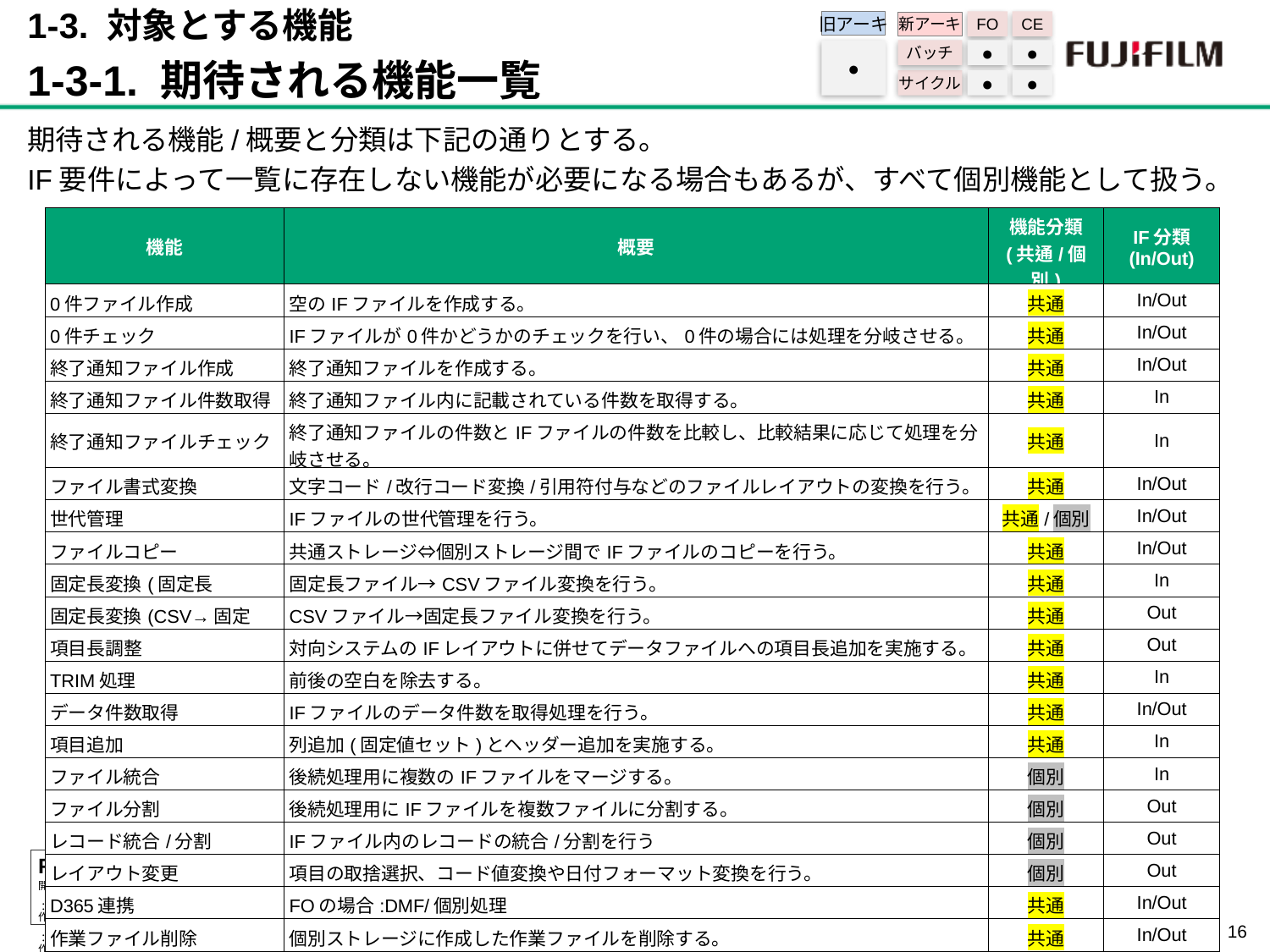

1-3. 対象とする機能
1-3-1. 期待される機能一覧
旧アーキ
FO
CE
新アーキ
バッチ
●
●
サイクル
●
●
●
期待される機能/概要と分類は下記の通りとする。
IF要件によって一覧に存在しない機能が必要になる場合もあるが、すべて個別機能として扱う。
| 機能 | 概要 | 機能分類 (共通/個別) | IF分類 (In/Out) |
| --- | --- | --- | --- |
| 0件ファイル作成 | 空のIFファイルを作成する。 | 共通 | In/Out |
| 0件チェック | IFファイルが0件かどうかのチェックを行い、0件の場合には処理を分岐させる。 | 共通 | In/Out |
| 終了通知ファイル作成 | 終了通知ファイルを作成する。 | 共通 | In/Out |
| 終了通知ファイル件数取得 | 終了通知ファイル内に記載されている件数を取得する。 | 共通 | In |
| 終了通知ファイルチェック | 終了通知ファイルの件数とIFファイルの件数を比較し、比較結果に応じて処理を分岐させる。 | 共通 | In |
| ファイル書式変換 | 文字コード/改行コード変換/引用符付与などのファイルレイアウトの変換を行う。 | 共通 | In/Out |
| 世代管理 | IFファイルの世代管理を行う。 | 共通/個別 | In/Out |
| ファイルコピー | 共通ストレージ⇔個別ストレージ間でIFファイルのコピーを行う。 | 共通 | In/Out |
| 固定長変換(固定長→CSV) | 固定長ファイル→CSVファイル変換を行う。 | 共通 | In |
| 固定長変換(CSV→固定長) | CSVファイル→固定長ファイル変換を行う。 | 共通 | Out |
| 項目長調整 | 対向システムのIFレイアウトに併せてデータファイルへの項目長追加を実施する。 | 共通 | Out |
| TRIM処理 | 前後の空白を除去する。 | 共通 | In |
| データ件数取得 | IFファイルのデータ件数を取得処理を行う。 | 共通 | In/Out |
| 項目追加 | 列追加(固定値セット)とヘッダー追加を実施する。 | 共通 | In |
| ファイル統合 | 後続処理用に複数のIFファイルをマージする。 | 個別 | In |
| ファイル分割 | 後続処理用にIFファイルを複数ファイルに分割する。 | 個別 | Out |
| レコード統合/分割 | IFファイル内のレコードの統合/分割を行う | 個別 | Out |
| レイアウト変更 | 項目の取捨選択、コード値変換や日付フォーマット変換を行う。 | 個別 | Out |
| D365連携 | FOの場合:DMF/個別処理 | 共通 | In/Out |
| 作業ファイル削除 | 個別ストレージに作成した作業ファイルを削除する。 | 共通 | In/Out |
※機能分類については次ページで補足
16